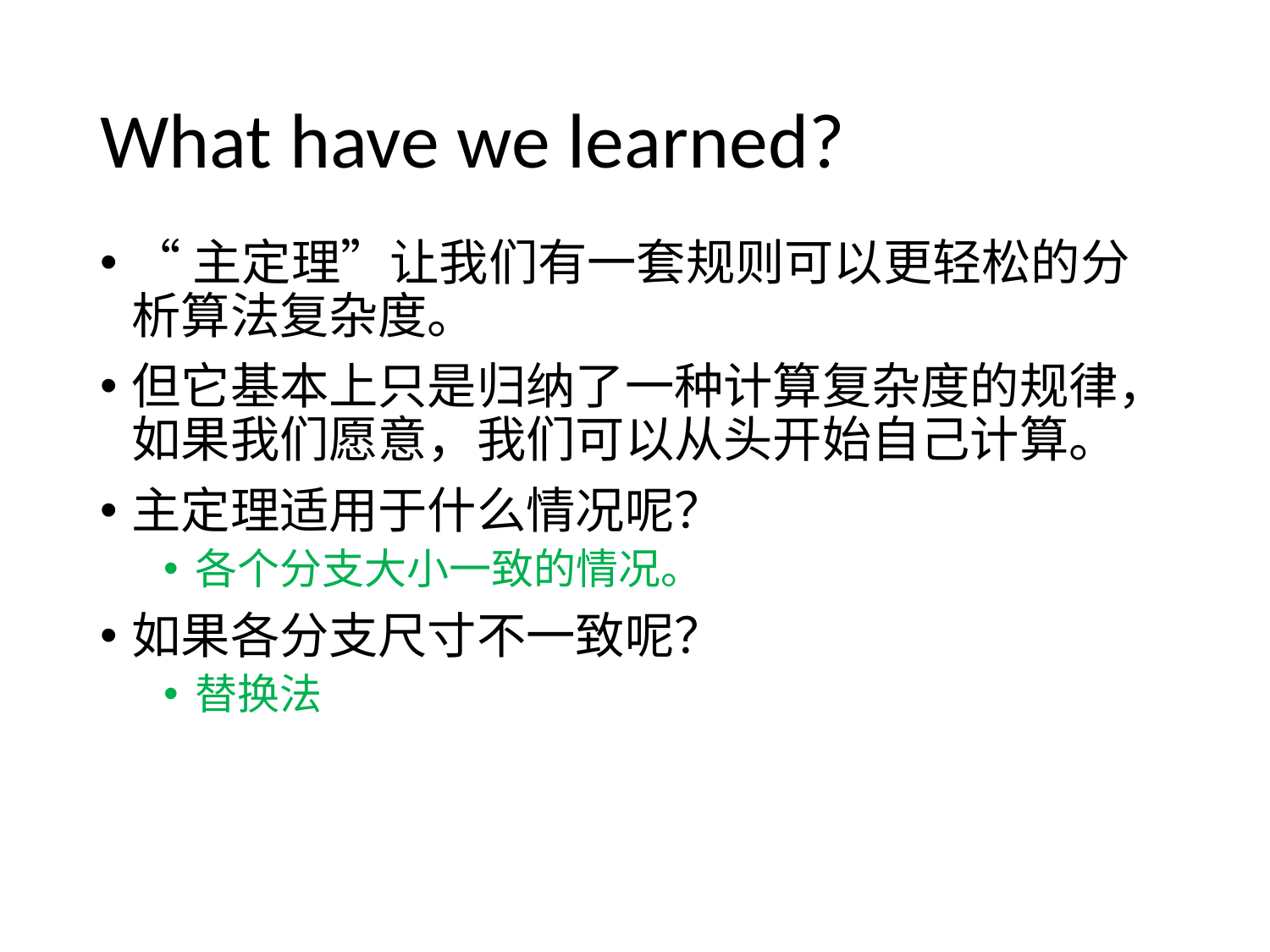

# What have we learned?
“主定理”让我们有一套规则可以更轻松的分析算法复杂度。
但它基本上只是归纳了一种计算复杂度的规律，如果我们愿意，我们可以从头开始自己计算。
主定理适用于什么情况呢？
各个分支大小一致的情况。
如果各分支尺寸不一致呢？
替换法